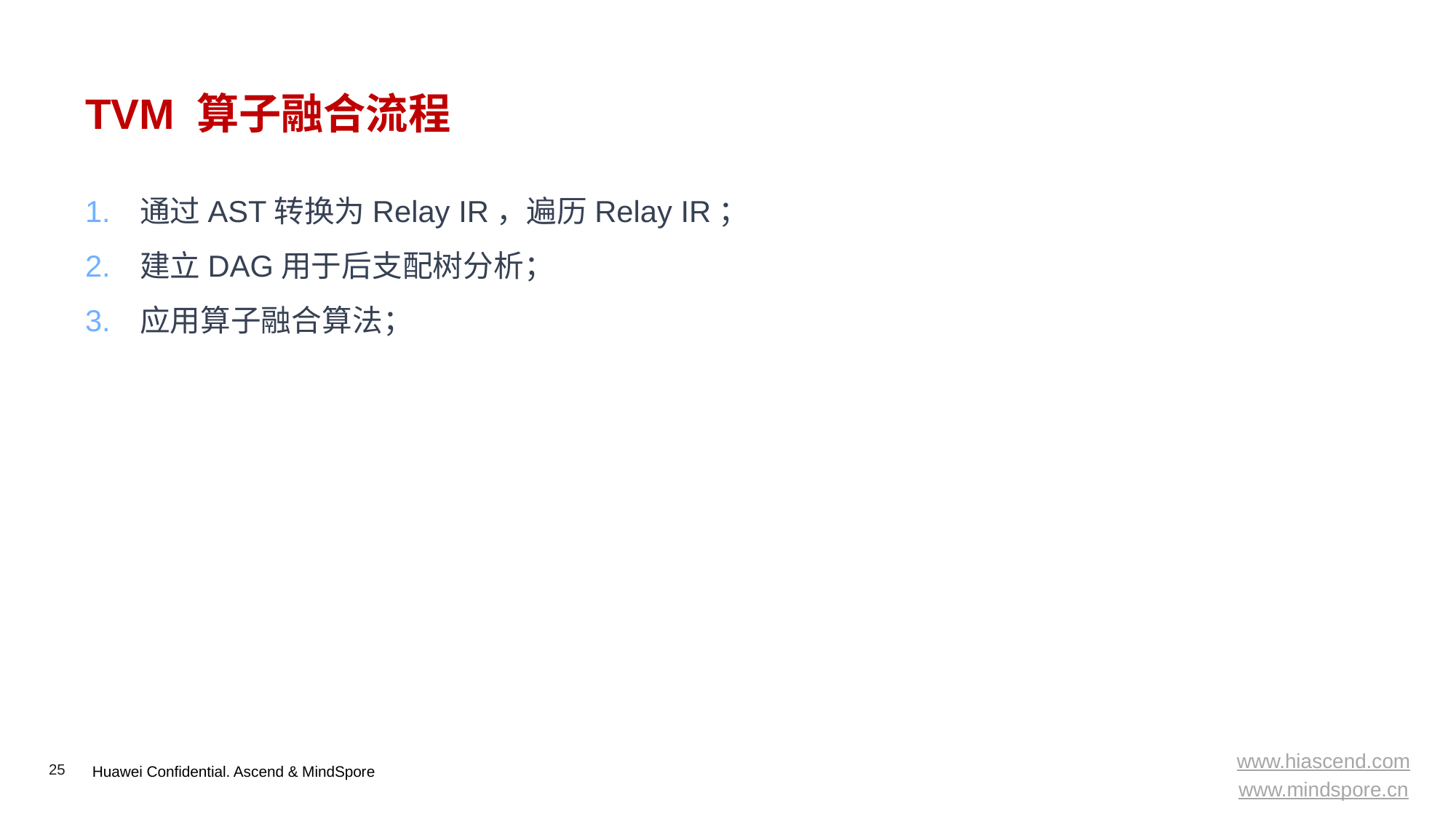

# TVM 算子融合流程
通过AST转换为Relay IR，遍历Relay IR；
建立DAG用于后支配树分析；
应用算子融合算法；